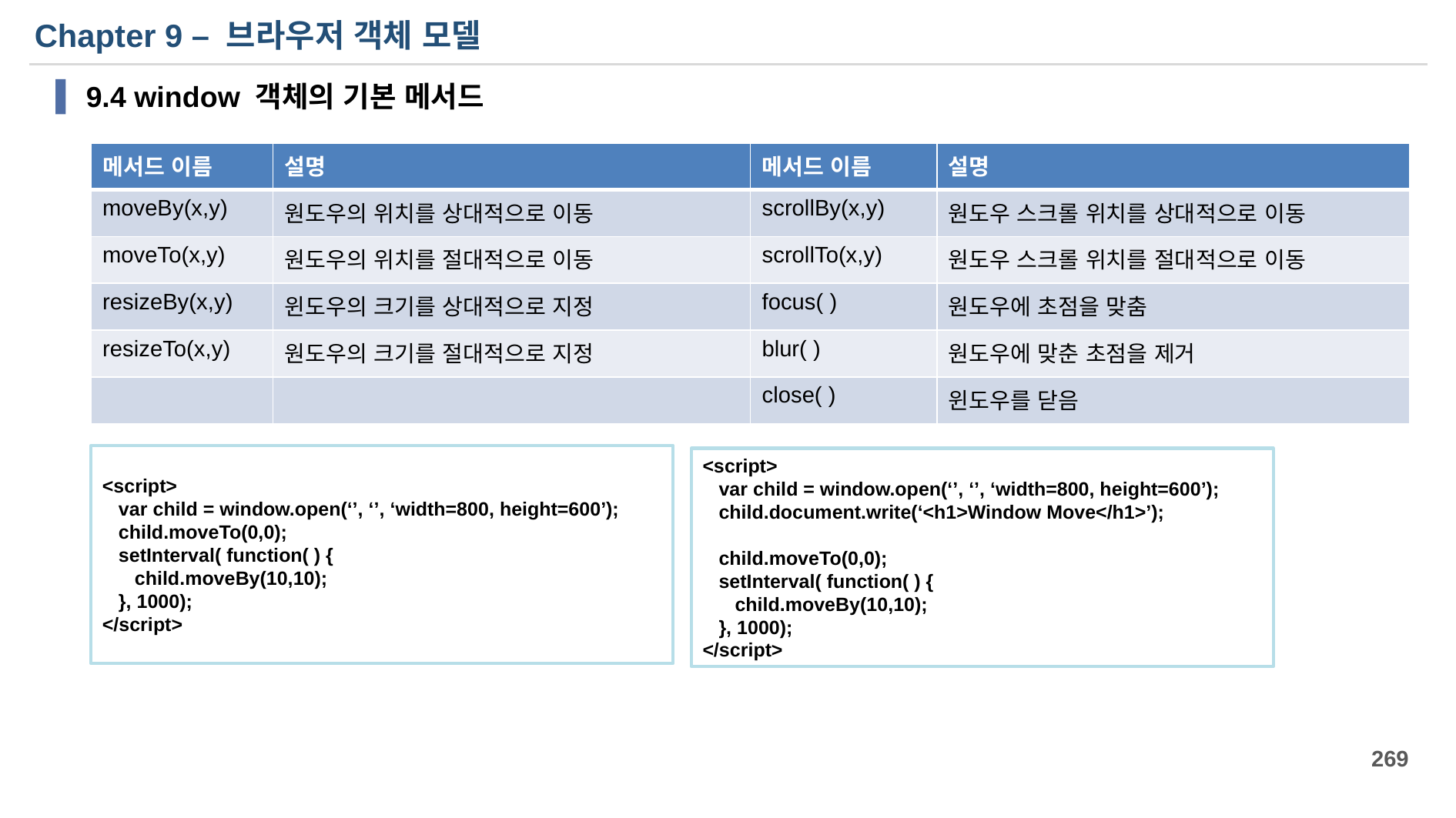

# Chapter 9 – 브라우저 객체 모델
9.4 window 객체의 기본 메서드

| 메서드 이름 | 설명 | 메서드 이름 | 설명 |
| --- | --- | --- | --- |
| moveBy(x,y) | 원도우의 위치를 상대적으로 이동 | scrollBy(x,y) | 원도우 스크롤 위치를 상대적으로 이동 |
| moveTo(x,y) | 원도우의 위치를 절대적으로 이동 | scrollTo(x,y) | 원도우 스크롤 위치를 절대적으로 이동 |
| resizeBy(x,y) | 윈도우의 크기를 상대적으로 지정 | focus( ) | 원도우에 초점을 맞춤 |
| resizeTo(x,y) | 원도우의 크기를 절대적으로 지정 | blur( ) | 원도우에 맞춘 초점을 제거 |
|  |  | close( ) | 윈도우를 닫음 |
<script>
   var child = window.open(‘’, ‘’, ‘width=800, height=600’);
   child.moveTo(0,0);
   setInterval( function( ) {
      child.moveBy(10,10);
   }, 1000);
</script>
<script>
   var child = window.open(‘’, ‘’, ‘width=800, height=600’);
   child.document.write(‘<h1>Window Move</h1>’);

   child.moveTo(0,0);
   setInterval( function( ) {
      child.moveBy(10,10);
   }, 1000);
</script>
269